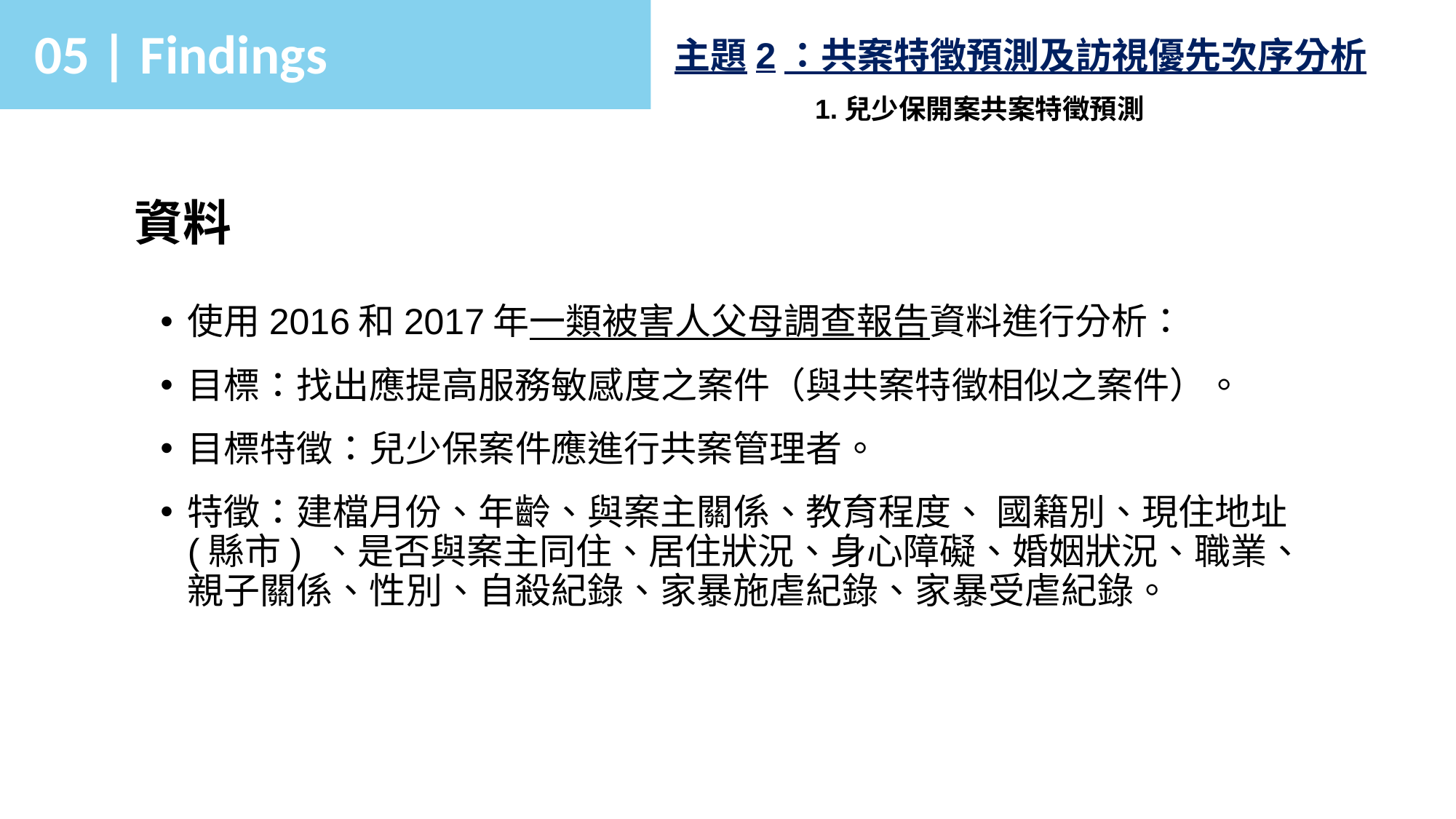

05 | Findings
主題2：共案特徵預測及訪視優先次序分析
1.兒少保開案共案特徵預測
資料
使用2016和2017年一類被害人父母調查報告資料進行分析：
目標：找出應提高服務敏感度之案件（與共案特徵相似之案件）。
目標特徵：兒少保案件應進行共案管理者。
特徵：建檔月份、年齡、與案主關係、教育程度、 國籍別、現住地址(縣市) 、是否與案主同住、居住狀況、身心障礙、婚姻狀況、職業、親子關係、性別、自殺紀錄、家暴施虐紀錄、家暴受虐紀錄。